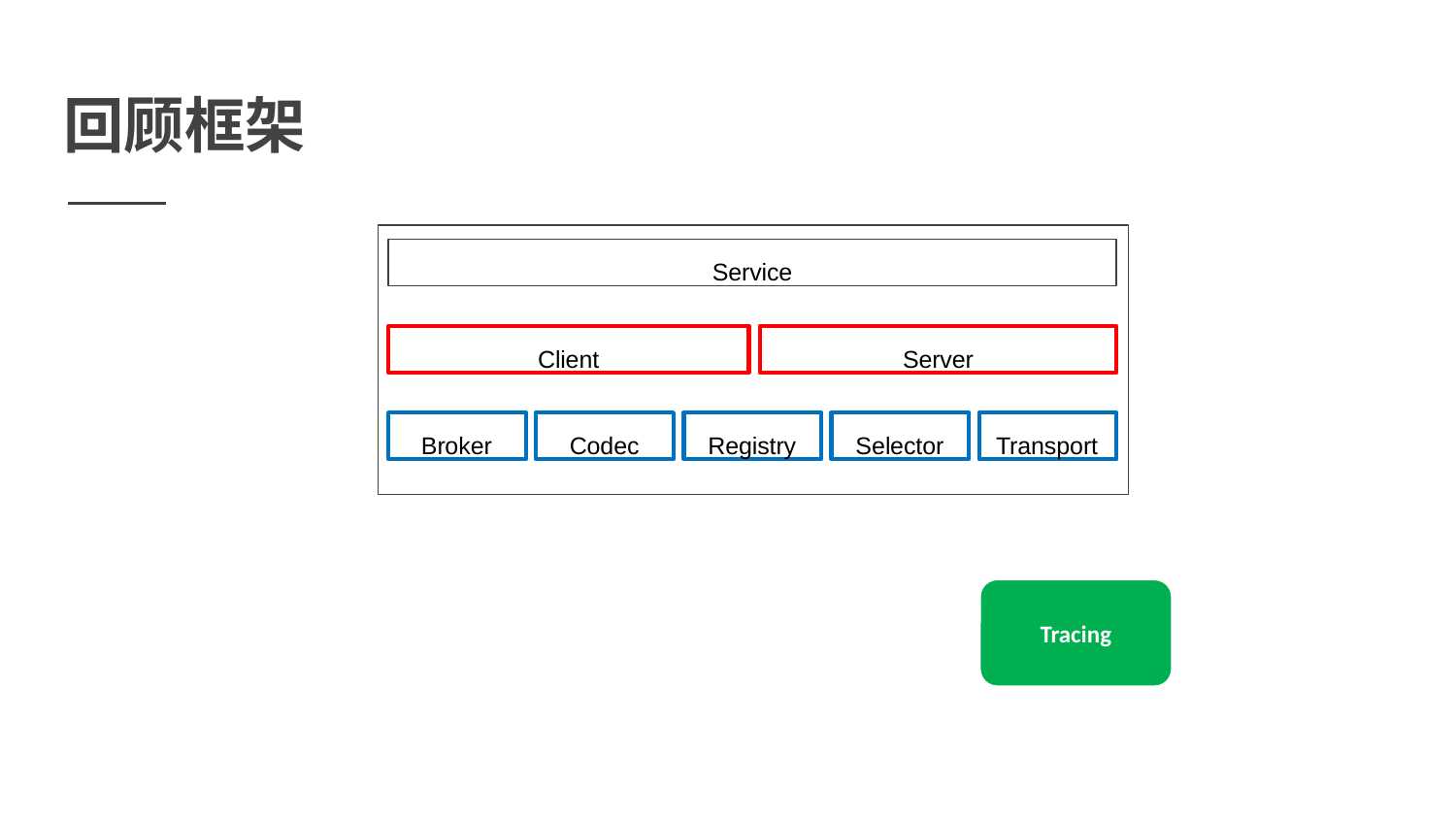

# 回顾框架

Service
Client
Server
Transport
Broker
Codec
Registry
Selector
Tracing